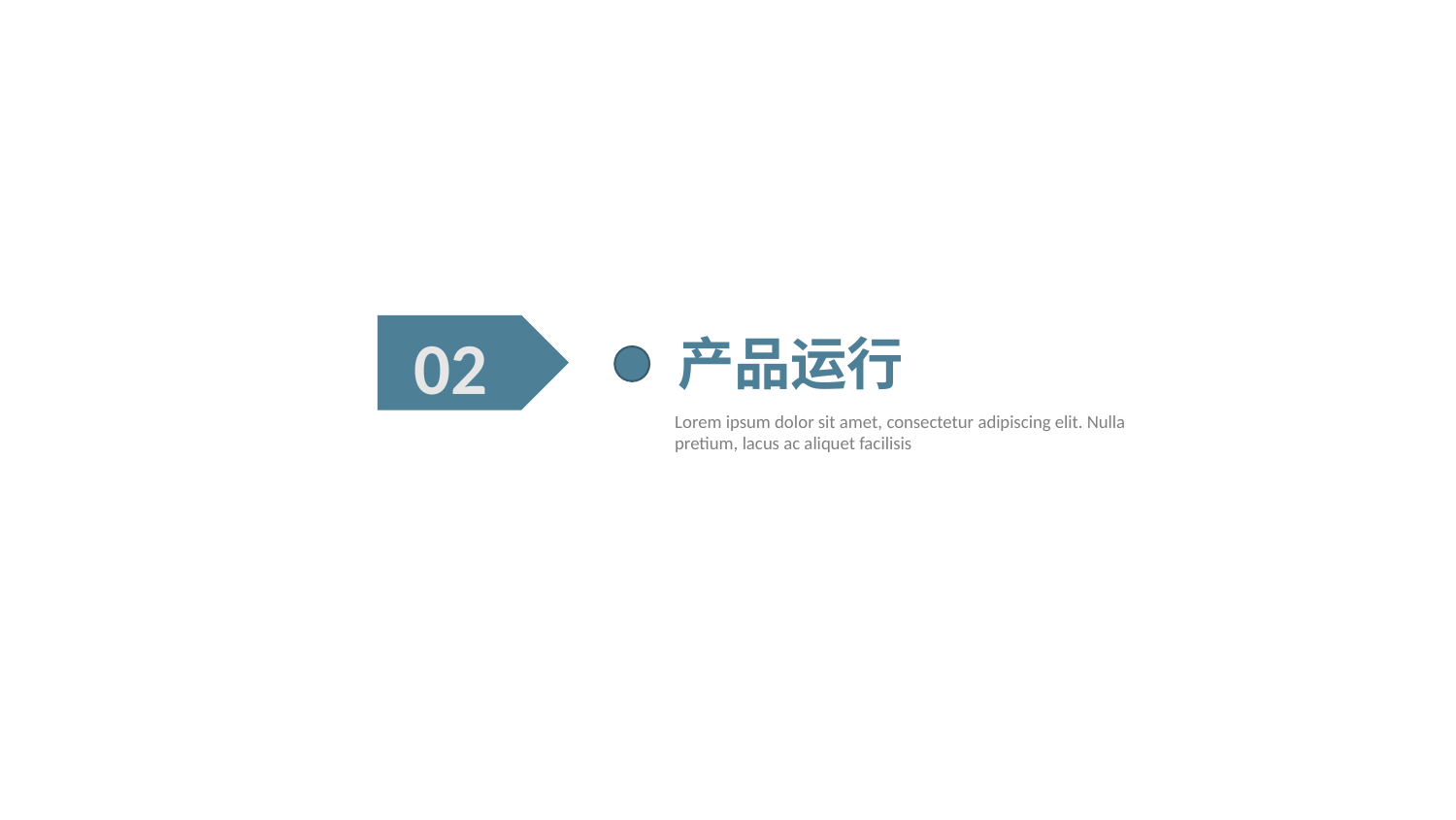

02

产品运行
Lorem ipsum dolor sit amet, consectetur adipiscing elit. Nulla pretium, lacus ac aliquet facilisis